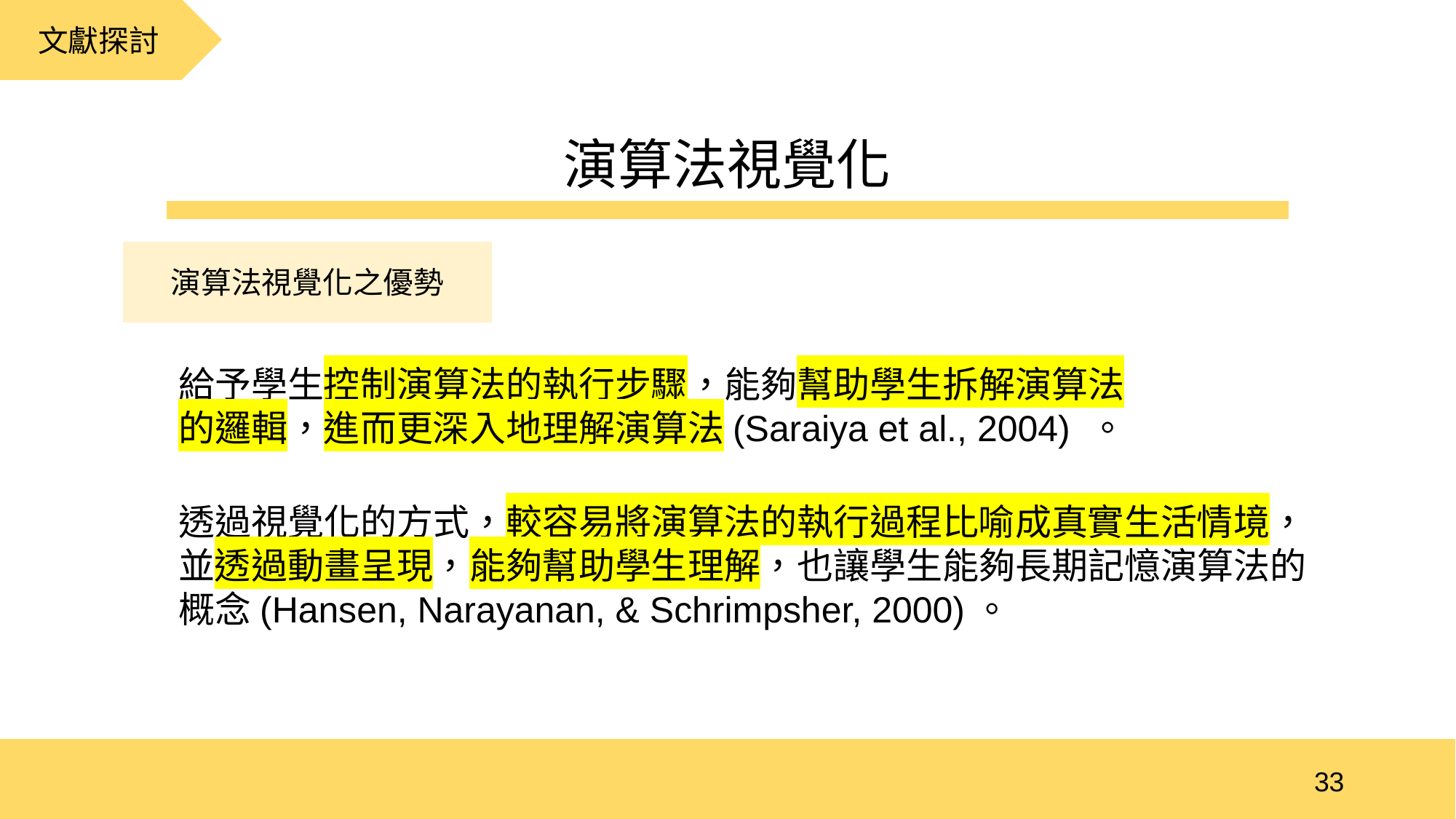

文獻探討
演算法視覺化

演算法視覺化之優勢
給予學生控制演算法的執行步驟，能夠幫助學生拆解演算法的邏輯，進而更深入地理解演算法(Saraiya et al., 2004) 。
透過視覺化的方式，較容易將演算法的執行過程比喻成真實生活情境，
並透過動畫呈現，能夠幫助學生理解，也讓學生能夠長期記憶演算法的概念(Hansen, Narayanan, & Schrimpsher, 2000)。

33